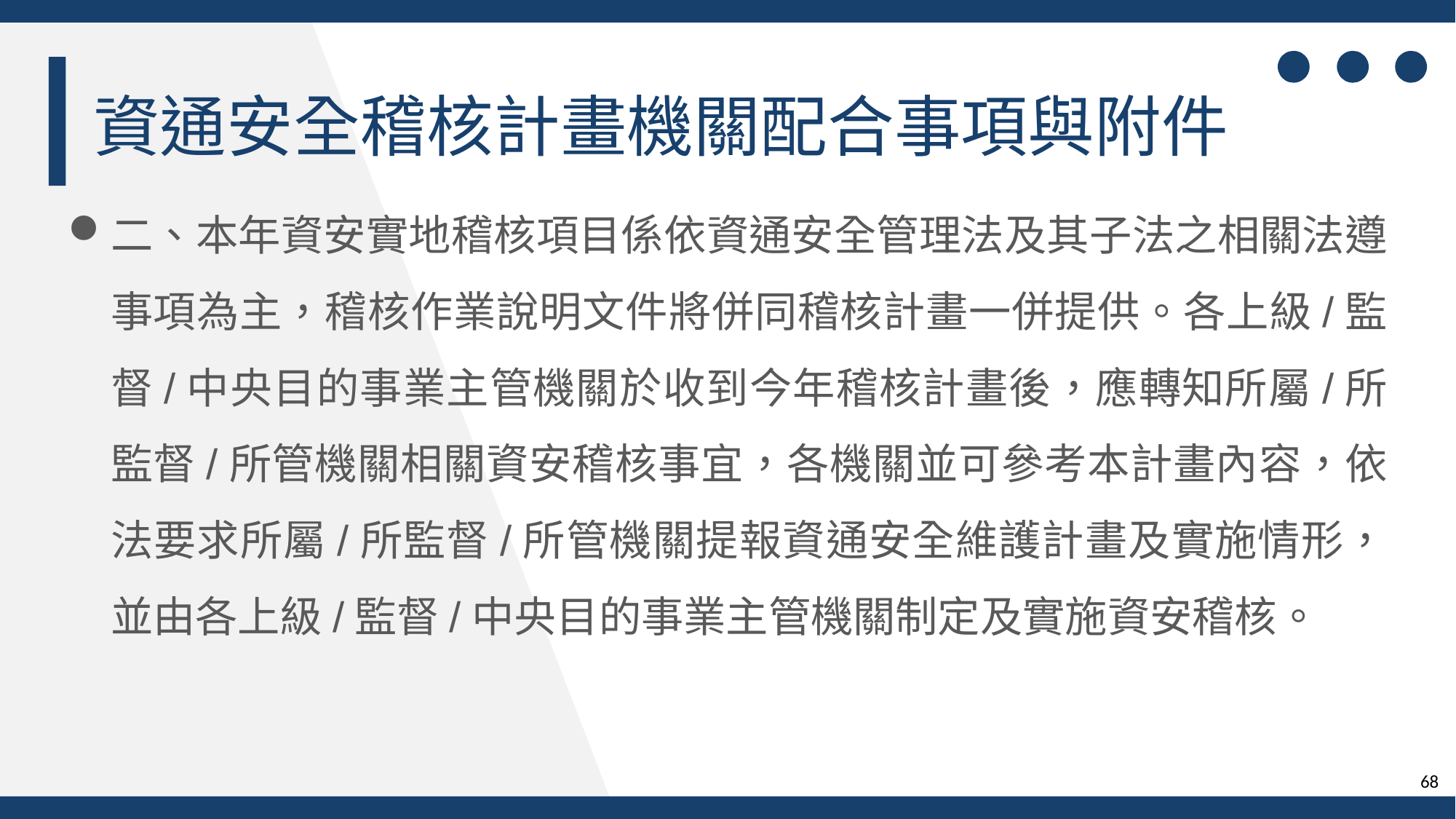

資通安全稽核計畫機關配合事項與附件
二、本年資安實地稽核項目係依資通安全管理法及其子法之相關法遵事項為主，稽核作業說明文件將併同稽核計畫一併提供。各上級/監督/中央目的事業主管機關於收到今年稽核計畫後，應轉知所屬/所監督/所管機關相關資安稽核事宜，各機關並可參考本計畫內容，依法要求所屬/所監督/所管機關提報資通安全維護計畫及實施情形，並由各上級/監督/中央目的事業主管機關制定及實施資安稽核。